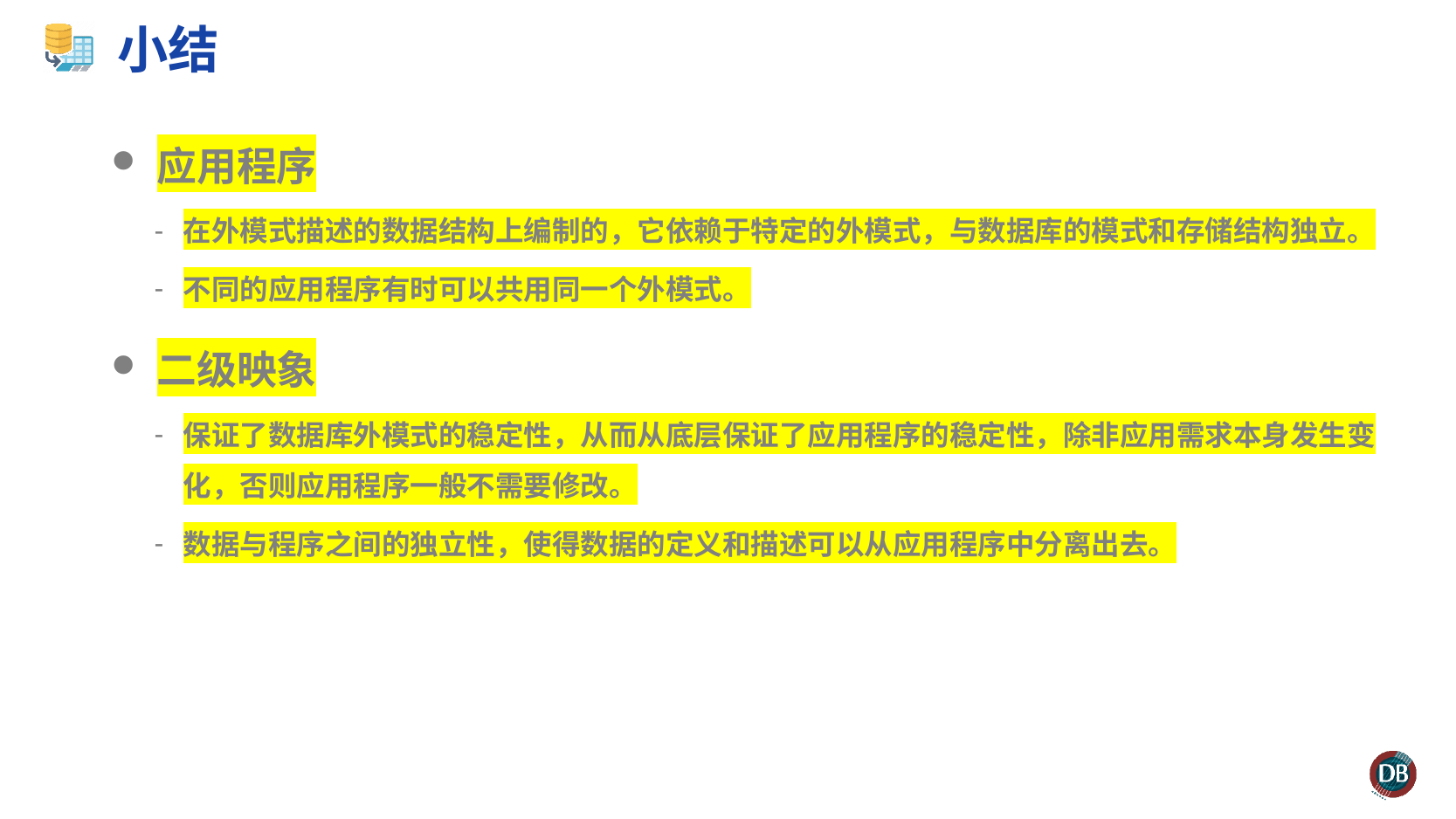

# 小结
应用程序
在外模式描述的数据结构上编制的，它依赖于特定的外模式，与数据库的模式和存储结构独立。
不同的应用程序有时可以共用同一个外模式。
二级映象
保证了数据库外模式的稳定性，从而从底层保证了应用程序的稳定性，除非应用需求本身发生变化，否则应用程序一般不需要修改。
数据与程序之间的独立性，使得数据的定义和描述可以从应用程序中分离出去。